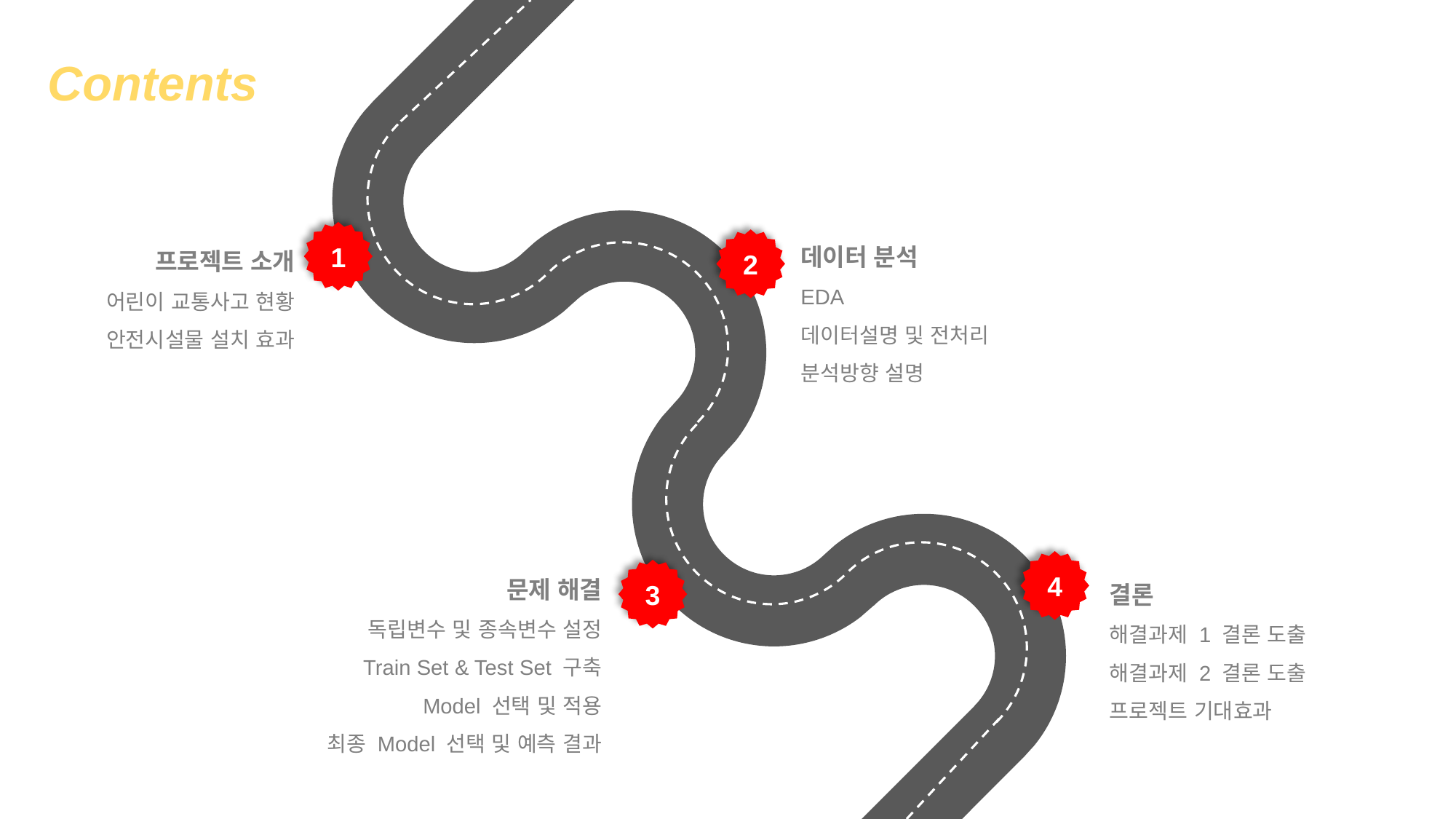

Contents
1
데이터 분석
EDA
데이터설명 및 전처리
분석방향 설명
프로젝트 소개
어린이 교통사고 현황
안전시설물 설치 효과
2
4
문제 해결
독립변수 및 종속변수 설정
Train Set & Test Set 구축
Model 선택 및 적용
최종 Model 선택 및 예측 결과
3
결론
해결과제 1 결론 도출
해결과제 2 결론 도출
프로젝트 기대효과